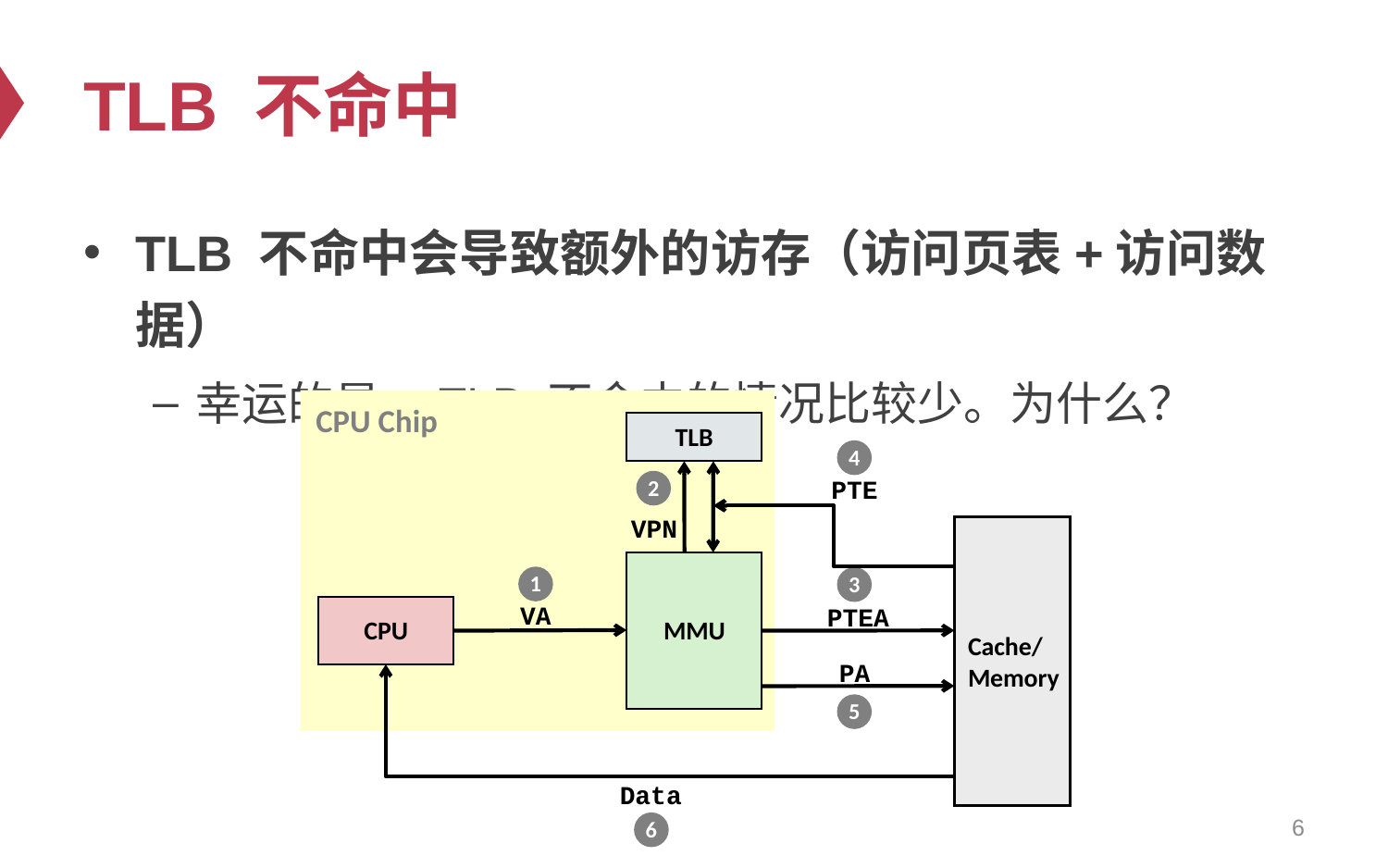

# TLB 不命中
TLB 不命中会导致额外的访存（访问页表+访问数据）
幸运的是，TLB 不命中的情况比较少。为什么？

CPU Chip
TLB
4
PTE
2
VPN
Cache/
Memory
MMU
1
3
VA
PTEA
CPU
PA
5
Data
6
6